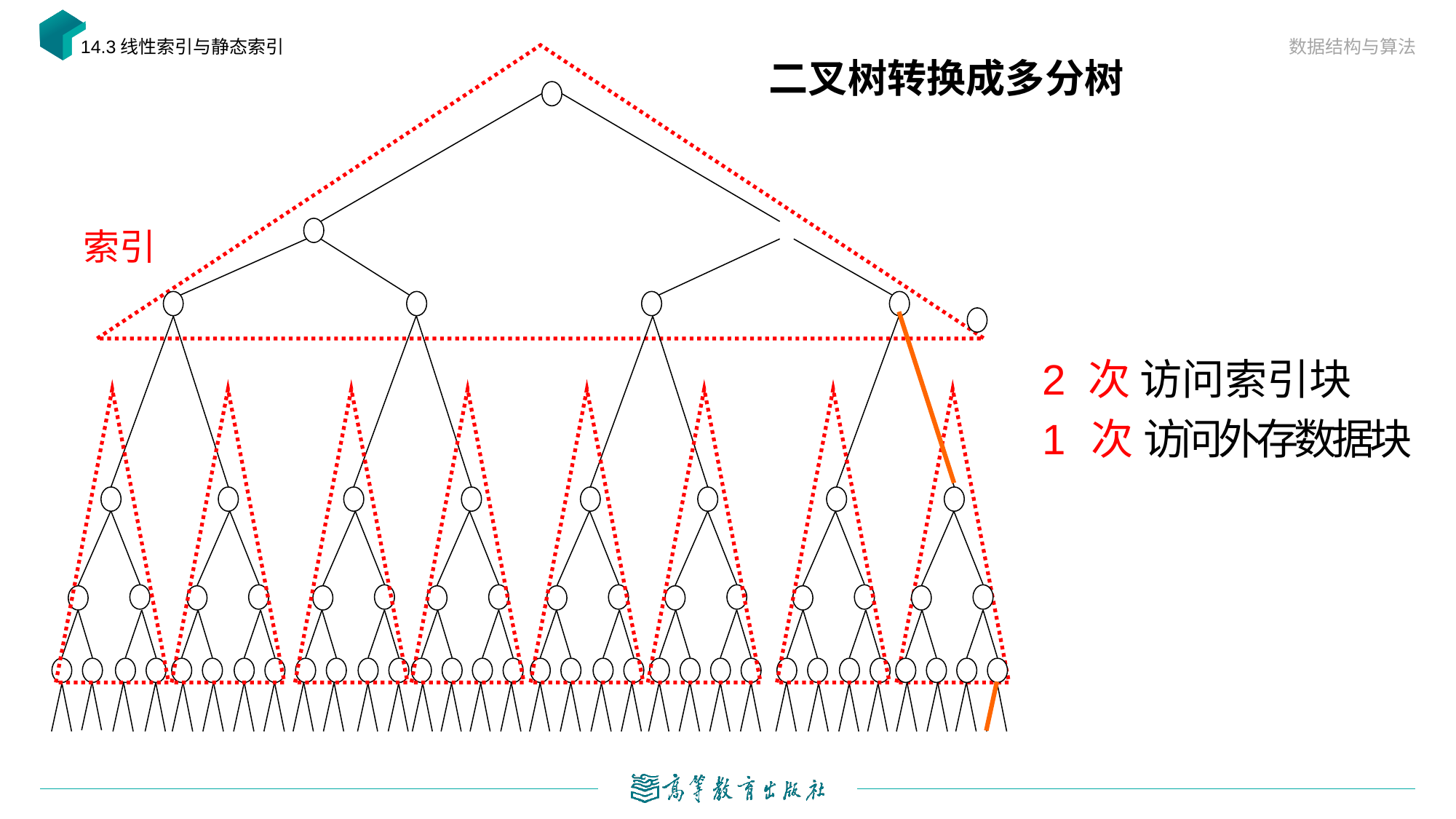

数据结构与算法
14.3线性索引与静态索引

# 二叉树转换成多分树

索引

2 次 访问索引块

1  次  访问外存数据块